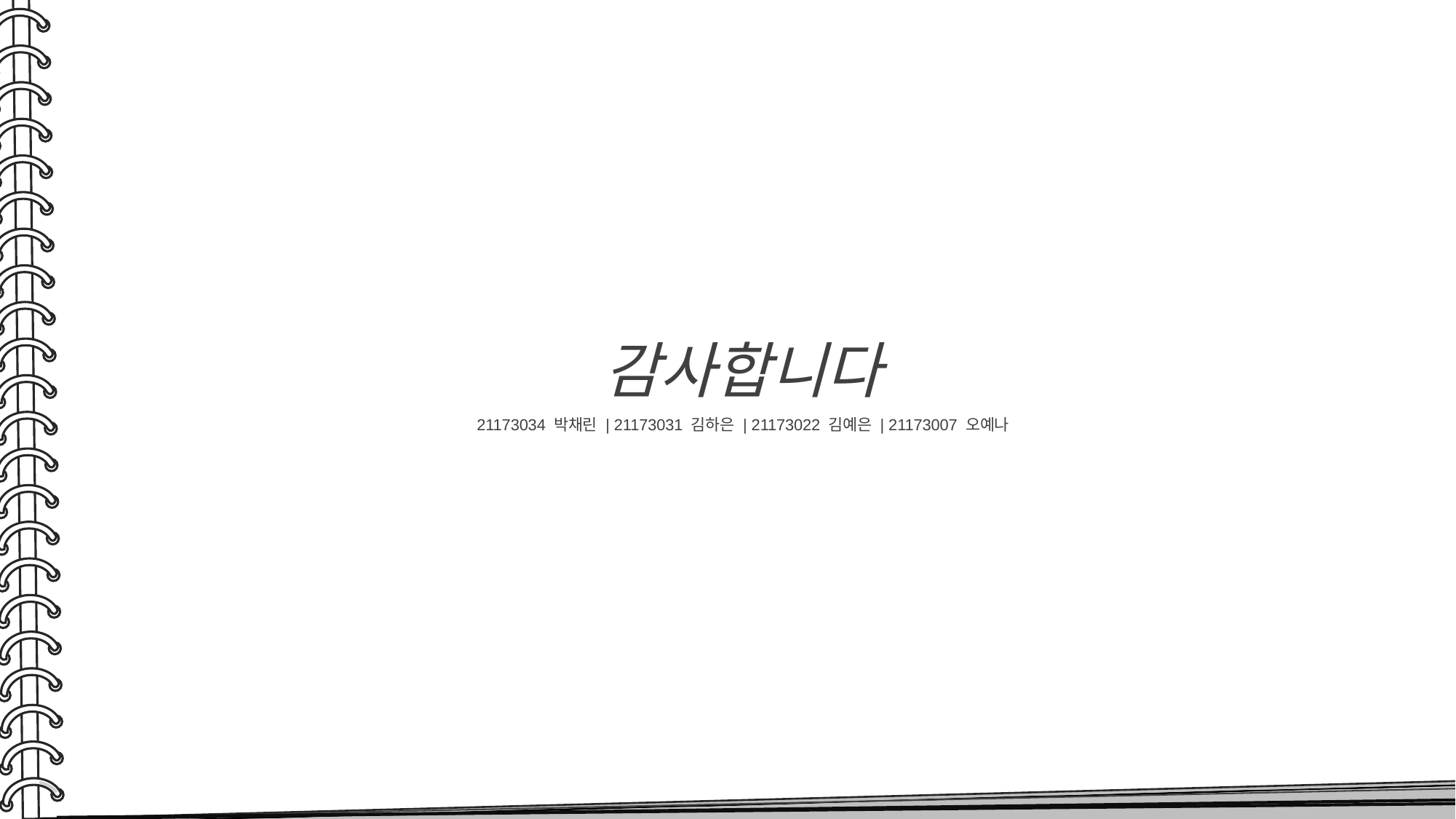

감사합니다
21173034 박채린 | 21173031 김하은 | 21173022 김예은 | 21173007 오예나